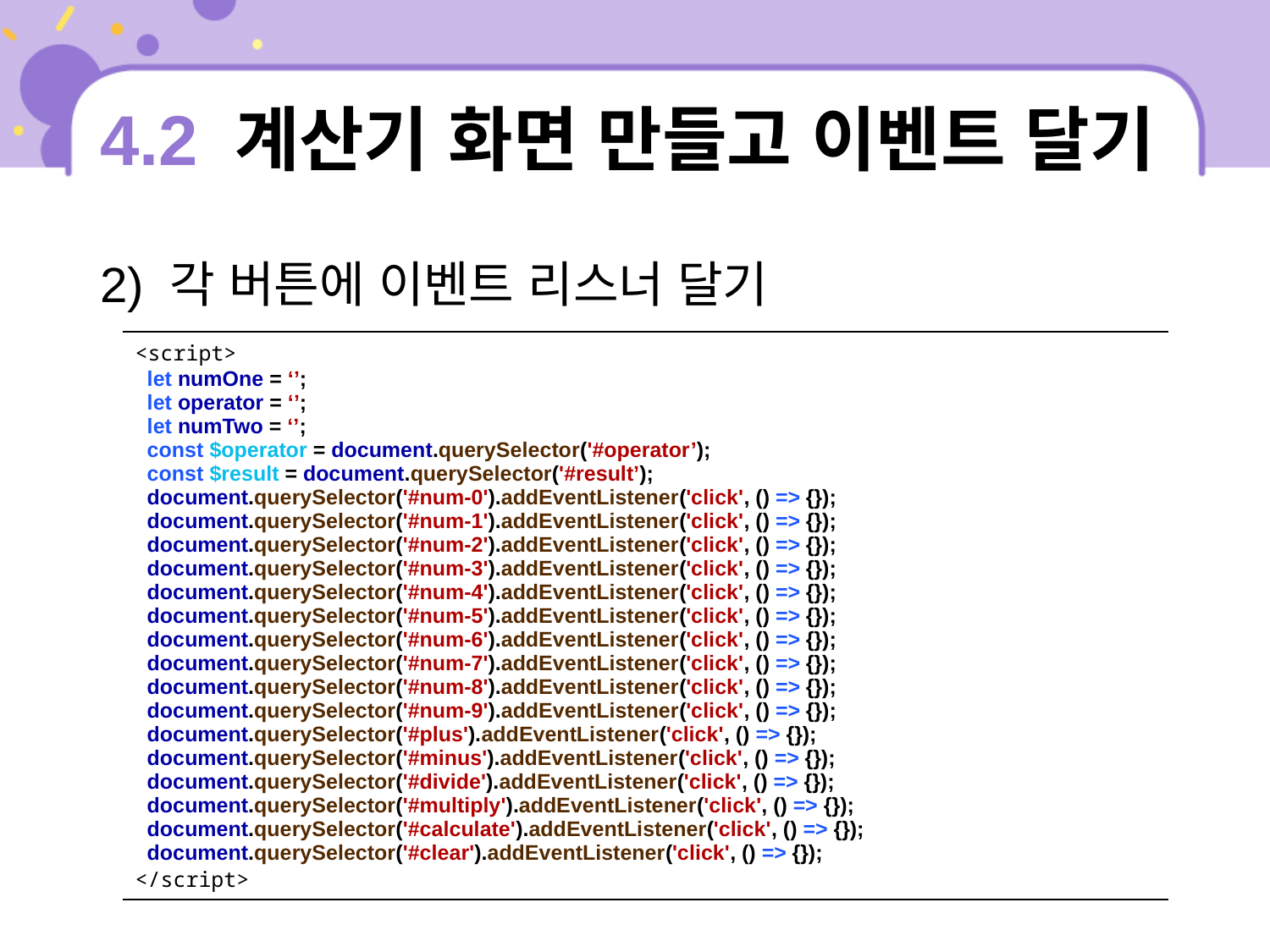

# 4.2 계산기 화면 만들고 이벤트 달기
2) 각 버튼에 이벤트 리스너 달기
| <script> let numOne = ‘’; let operator = ‘’; let numTwo = ‘’; const $operator = document.querySelector('#operator’); const $result = document.querySelector('#result’); document.querySelector('#num-0').addEventListener('click', () => {}); document.querySelector('#num-1').addEventListener('click', () => {}); document.querySelector('#num-2').addEventListener('click', () => {}); document.querySelector('#num-3').addEventListener('click', () => {}); document.querySelector('#num-4').addEventListener('click', () => {}); document.querySelector('#num-5').addEventListener('click', () => {}); document.querySelector('#num-6').addEventListener('click', () => {}); document.querySelector('#num-7').addEventListener('click', () => {}); document.querySelector('#num-8').addEventListener('click', () => {}); document.querySelector('#num-9').addEventListener('click', () => {}); document.querySelector('#plus').addEventListener('click', () => {}); document.querySelector('#minus').addEventListener('click', () => {}); document.querySelector('#divide').addEventListener('click', () => {}); document.querySelector('#multiply').addEventListener('click', () => {}); document.querySelector('#calculate').addEventListener('click', () => {}); document.querySelector('#clear').addEventListener('click', () => {}); </script> |
| --- |